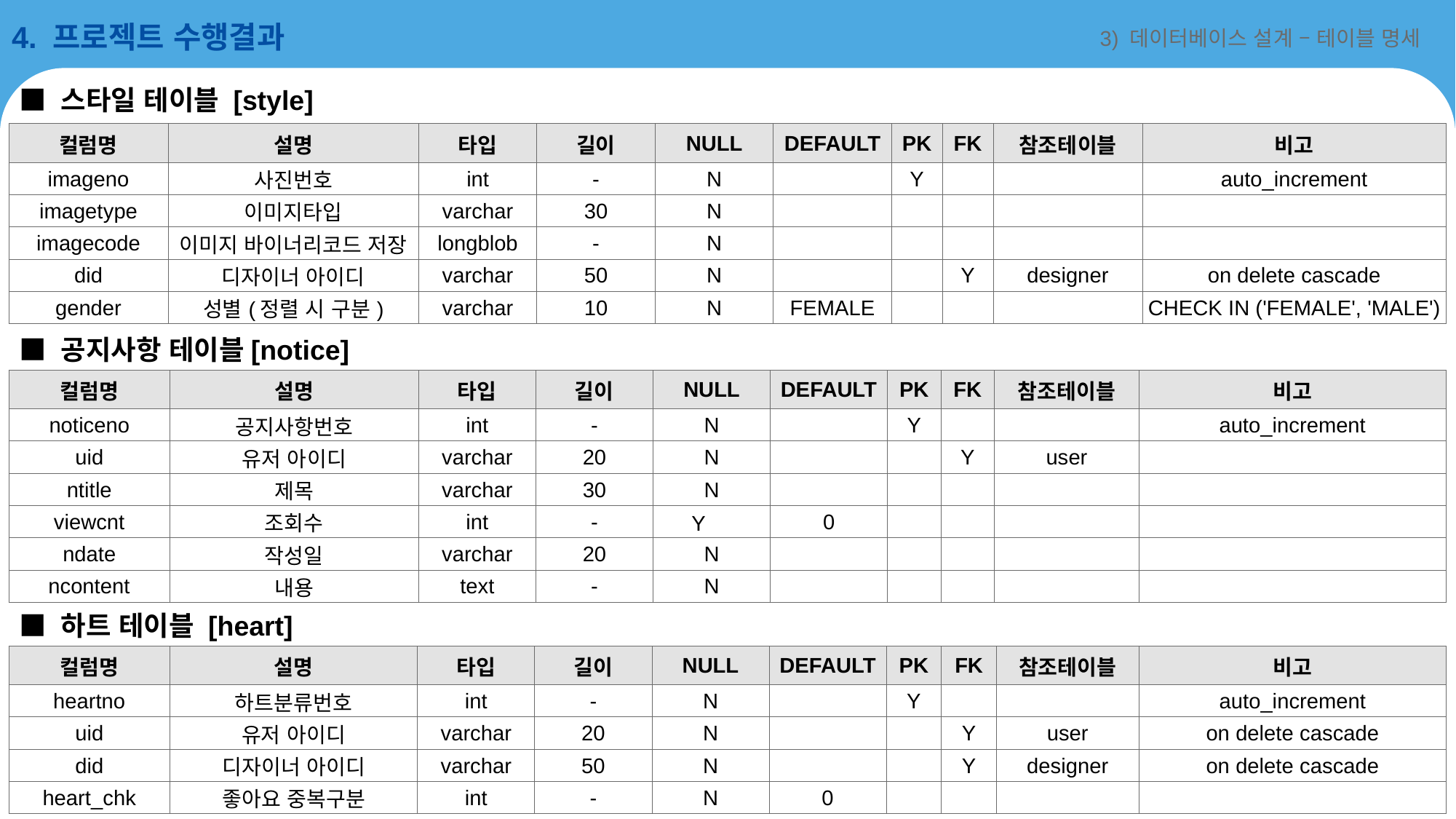

4. 프로젝트 수행결과
3) 데이터베이스 설계 – 테이블 명세
■ 스타일 테이블 [style]

| 컬럼명 | 설명 | 타입 | 길이 | NULL | DEFAULT | PK | FK | 참조테이블 | 비고 |
| --- | --- | --- | --- | --- | --- | --- | --- | --- | --- |
| imageno | 사진번호 | int | - | N |  | Y |  |  | auto\_increment |
| imagetype | 이미지타입 | varchar | 30 | N |  |  |  |  |  |
| imagecode | 이미지 바이너리코드 저장 | longblob | - | N |  |  |  |  |  |
| did | 디자이너 아이디 | varchar | 50 | N |  |  | Y | designer | on delete cascade |
| gender | 성별(정렬 시 구분) | varchar | 10 | N | FEMALE |  |  |  | CHECK IN ('FEMALE', 'MALE') |
■ 공지사항 테이블[notice]
| 컬럼명 | 설명 | 타입 | 길이 | NULL | DEFAULT | PK | FK | 참조테이블 | 비고 |
| --- | --- | --- | --- | --- | --- | --- | --- | --- | --- |
| noticeno | 공지사항번호 | int | - | N |  | Y |  |  | auto\_increment |
| uid | 유저 아이디 | varchar | 20 | N |  |  | Y | user |  |
| ntitle | 제목 | varchar | 30 | N |  |  |  |  |  |
| viewcnt | 조회수 | int | - | Y | 0 |  |  |  |  |
| ndate | 작성일 | varchar | 20 | N |  |  |  |  |  |
| ncontent | 내용 | text | - | N |  |  |  |  |  |
■ 하트 테이블 [heart]
| 컬럼명 | 설명 | 타입 | 길이 | NULL | DEFAULT | PK | FK | 참조테이블 | 비고 |
| --- | --- | --- | --- | --- | --- | --- | --- | --- | --- |
| heartno | 하트분류번호 | int | - | N |  | Y |  |  | auto\_increment |
| uid | 유저 아이디 | varchar | 20 | N |  |  | Y | user | on delete cascade |
| did | 디자이너 아이디 | varchar | 50 | N |  |  | Y | designer | on delete cascade |
| heart\_chk | 좋아요 중복구분 | int | - | N | 0 |  |  |  |  |
19